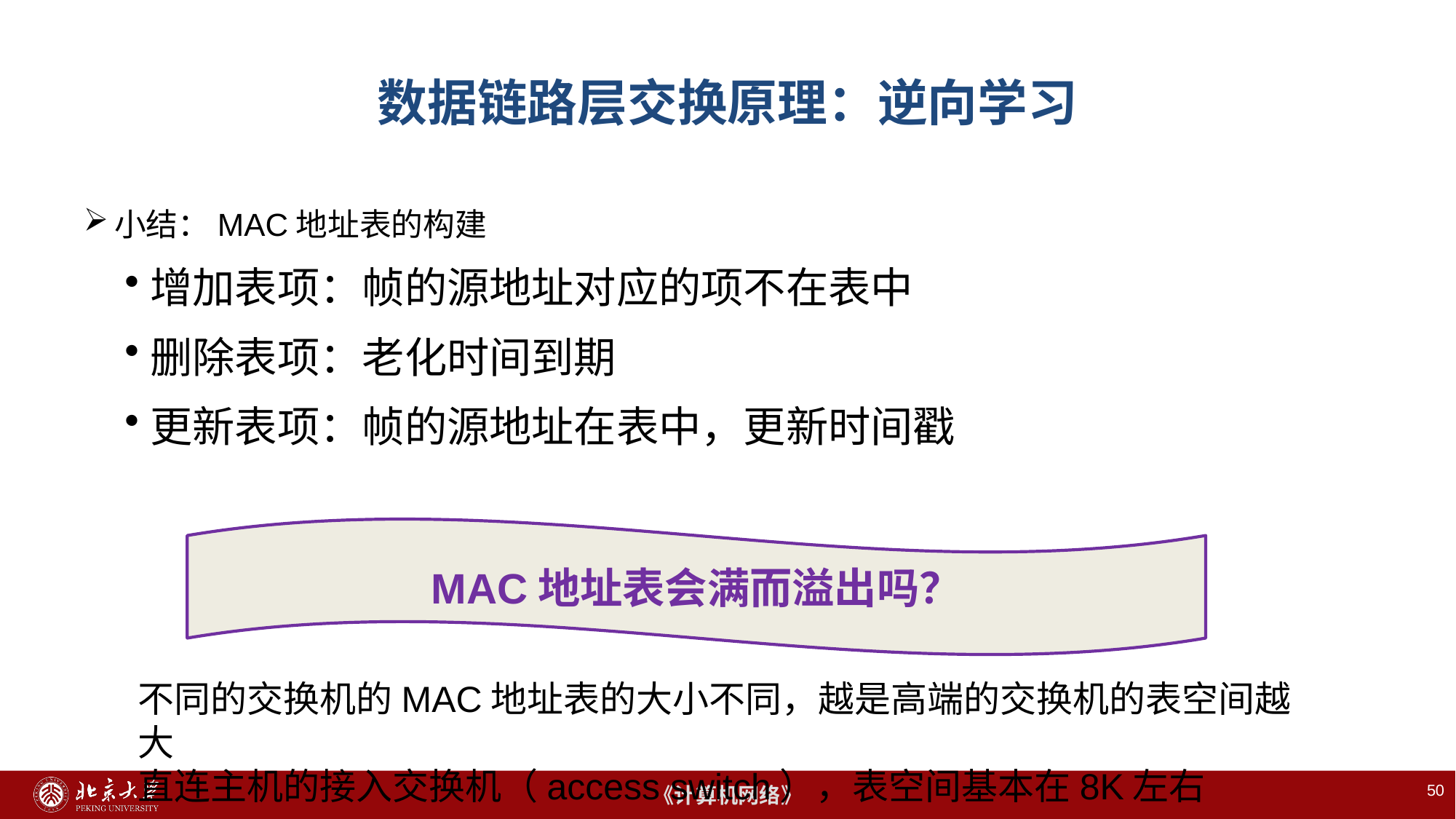

# 数据链路层交换原理：逆向学习
小结：MAC地址表的构建
增加表项：帧的源地址对应的项不在表中
删除表项：老化时间到期
更新表项：帧的源地址在表中，更新时间戳

MAC地址表会满而溢出吗？
不同的交换机的MAC地址表的大小不同，越是高端的交换机的表空间越大
直连主机的接入交换机（access switch），表空间基本在8K左右
50